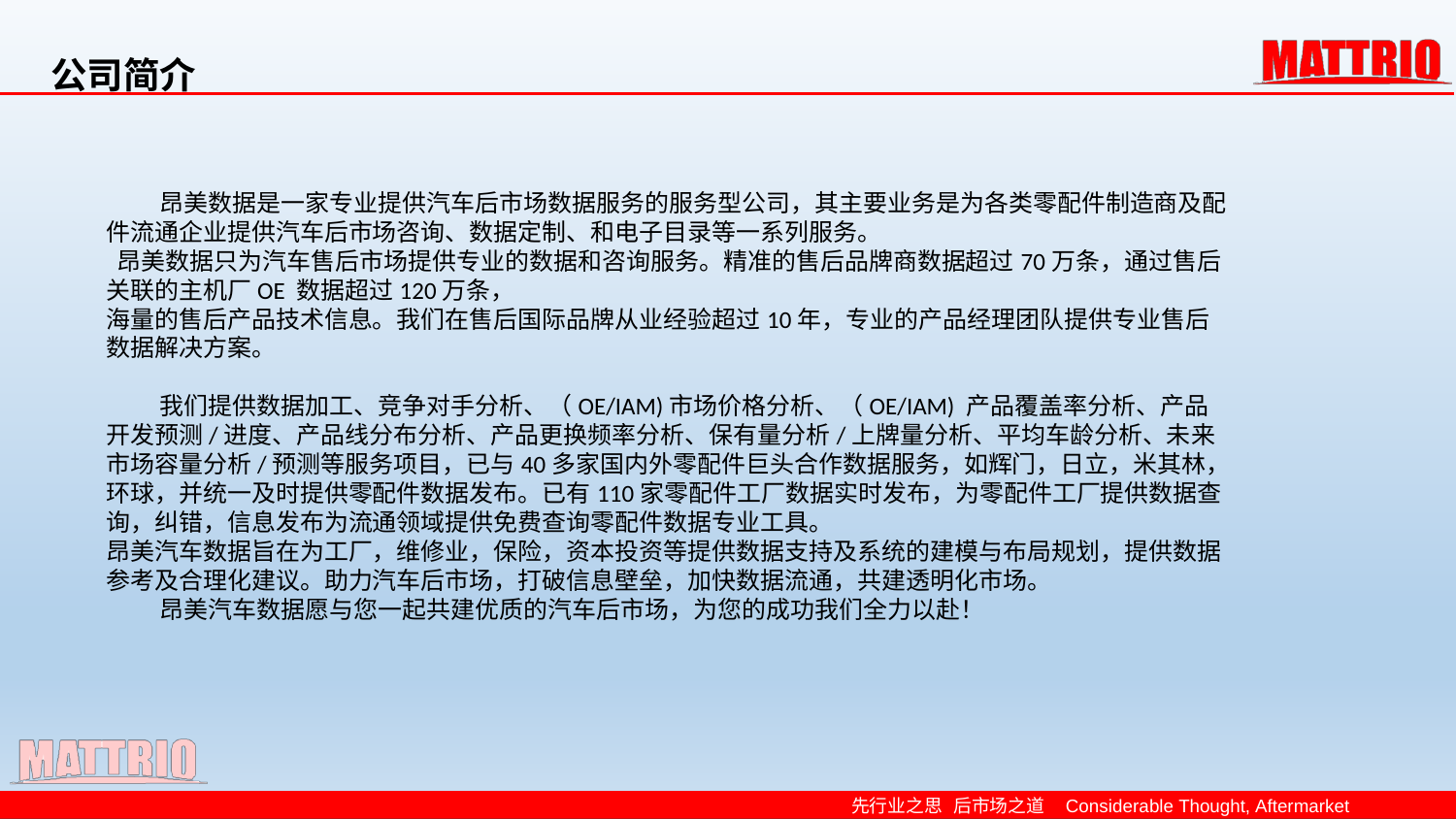

公司简介

         昂美数据是一家专业提供汽车后市场数据服务的服务型公司，其主要业务是为各类零配件制造商及配件流通企业提供汽车后市场咨询、数据定制、和电子目录等一系列服务。
 昂美数据只为汽车售后市场提供专业的数据和咨询服务。精准的售后品牌商数据超过70万条，通过售后关联的主机厂OE 数据超过120万条，
海量的售后产品技术信息。我们在售后国际品牌从业经验超过10年，专业的产品经理团队提供专业售后数据解决方案。

         我们提供数据加工、竞争对手分析、（OE/IAM)市场价格分析、（OE/IAM) 产品覆盖率分析、产品开发预测/进度、产品线分布分析、产品更换频率分析、保有量分析/上牌量分析、平均车龄分析、未来市场容量分析/预测等服务项目，已与40多家国内外零配件巨头合作数据服务，如辉门，日立，米其林，环球，并统一及时提供零配件数据发布。已有110家零配件工厂数据实时发布，为零配件工厂提供数据查询，纠错，信息发布为流通领域提供免费查询零配件数据专业工具。
昂美汽车数据旨在为工厂，维修业，保险，资本投资等提供数据支持及系统的建模与布局规划，提供数据参考及合理化建议。助力汽车后市场，打破信息壁垒，加快数据流通，共建透明化市场。
         昂美汽车数据愿与您一起共建优质的汽车后市场，为您的成功我们全力以赴！

先行业之思  后市场之道   Considerable Thought, Aftermarket Knowhow.